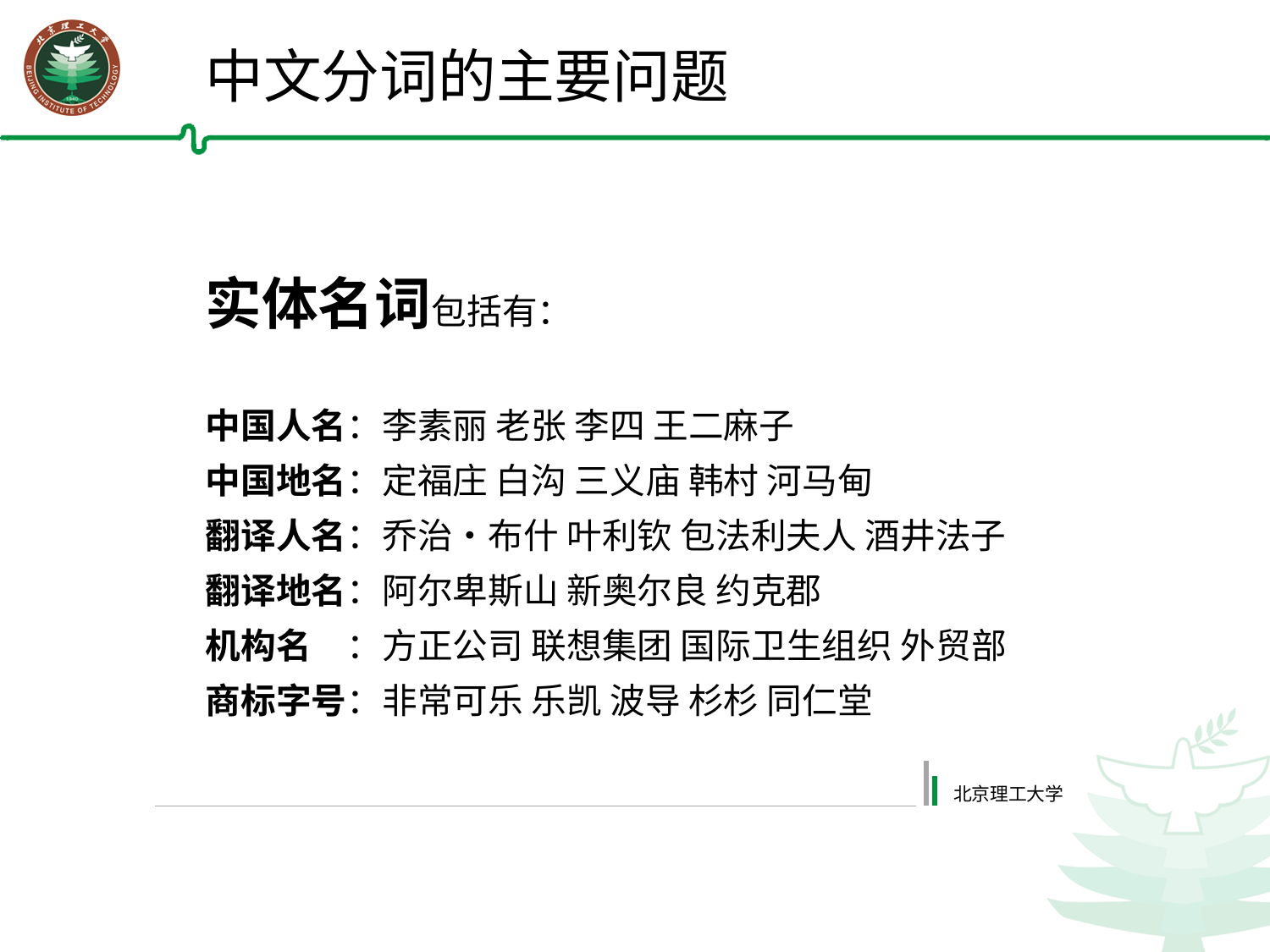

中文分词的主要问题
实体名词包括有：

中国人名：李素丽 老张 李四 王二麻子
中国地名：定福庄 白沟 三义庙 韩村 河马甸
翻译人名：乔治•布什 叶利钦 包法利夫人 酒井法子
翻译地名：阿尔卑斯山 新奥尔良 约克郡
机构名　：方正公司 联想集团 国际卫生组织 外贸部
商标字号：非常可乐 乐凯 波导 杉杉 同仁堂

北京理工大学